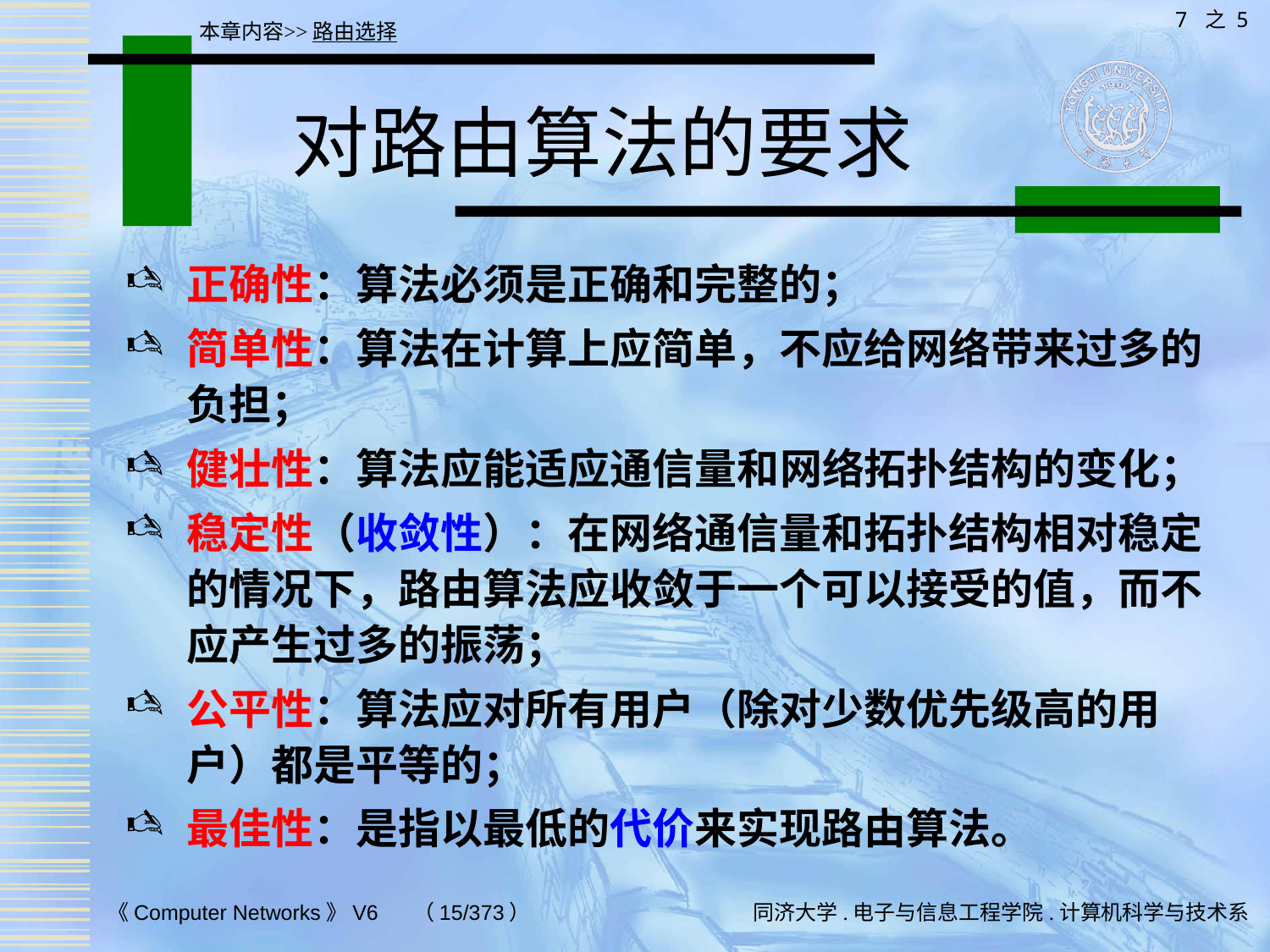

7 之 5
本章内容>>路由选择
# 对路由算法的要求
正确性：算法必须是正确和完整的；
简单性：算法在计算上应简单，不应给网络带来过多的负担；
健壮性：算法应能适应通信量和网络拓扑结构的变化；
稳定性（收敛性）：在网络通信量和拓扑结构相对稳定的情况下，路由算法应收敛于一个可以接受的值，而不应产生过多的振荡；
公平性：算法应对所有用户（除对少数优先级高的用户）都是平等的；
最佳性：是指以最低的代价来实现路由算法。